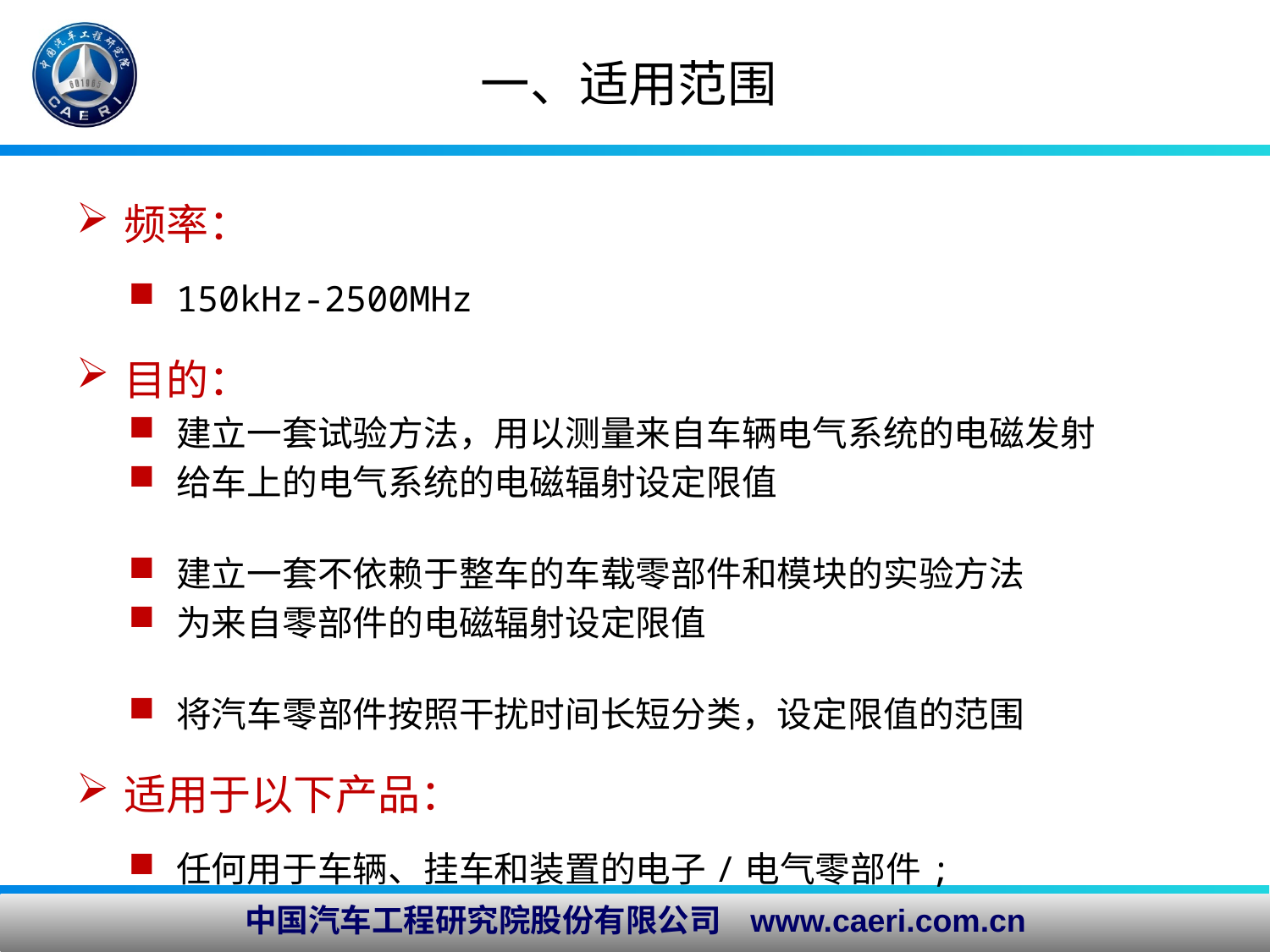

# 一、适用范围
频率：
150kHz-2500MHz
目的：
建立一套试验方法，用以测量来自车辆电气系统的电磁发射
给车上的电气系统的电磁辐射设定限值

建立一套不依赖于整车的车载零部件和模块的实验方法
为来自零部件的电磁辐射设定限值

将汽车零部件按照干扰时间长短分类，设定限值的范围
适用于以下产品：
任何用于车辆、挂车和装置的电子/电气零部件;